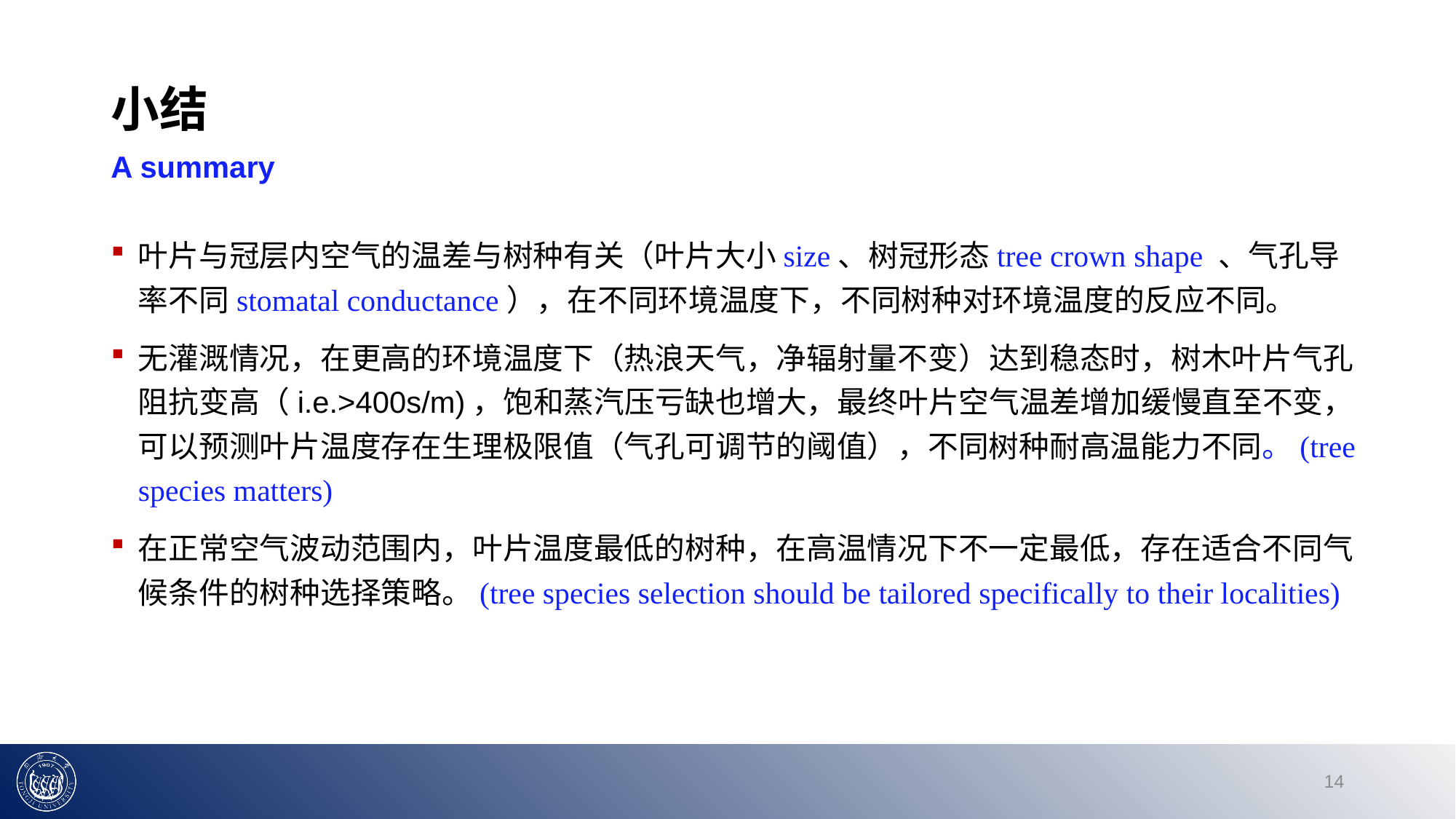

小结
A summary
叶片与冠层内空气的温差与树种有关（叶片大小size、树冠形态tree crown shape 、气孔导率不同stomatal conductance），在不同环境温度下，不同树种对环境温度的反应不同。
无灌溉情况，在更高的环境温度下（热浪天气，净辐射量不变）达到稳态时，树木叶片气孔阻抗变高（i.e.>400s/m)，饱和蒸汽压亏缺也增大，最终叶片空气温差增加缓慢直至不变，可以预测叶片温度存在生理极限值（气孔可调节的阈值），不同树种耐高温能力不同。(tree species matters)
在正常空气波动范围内，叶片温度最低的树种，在高温情况下不一定最低，存在适合不同气候条件的树种选择策略。(tree species selection should be tailored specifically to their localities)

#
14